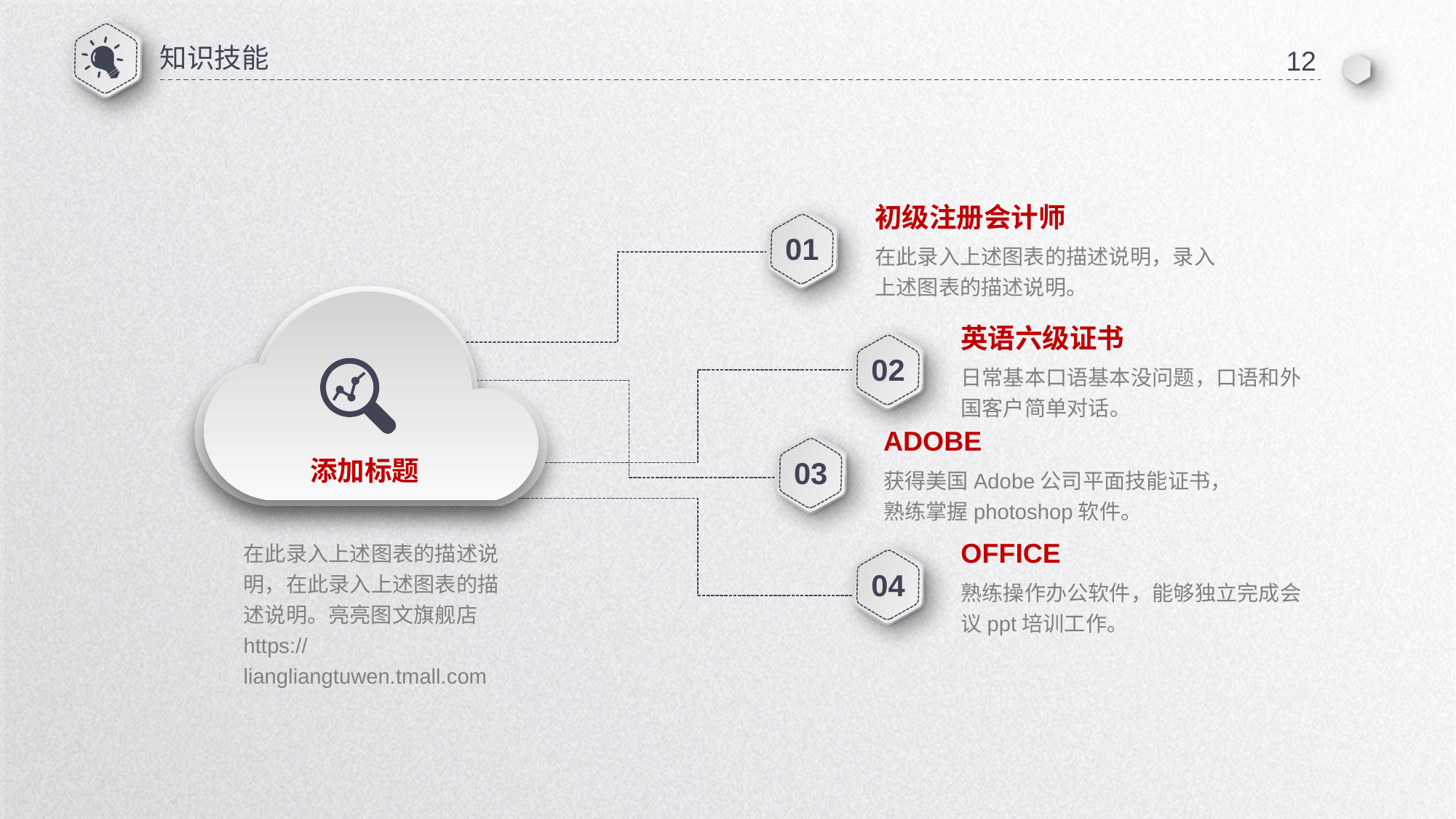

知识技能
12

初级注册会计师

01
在此录入上述图表的描述说明，录入上述图表的描述说明。

英语六级证书

02
日常基本口语基本没问题，口语和外国客户简单对话。

ADOBE

03
添加标题
获得美国Adobe公司平面技能证书，熟练掌握photoshop软件。
在此录入上述图表的描述说明，在此录入上述图表的描述说明。亮亮图文旗舰店https://liangliangtuwen.tmall.com
OFFICE

04
熟练操作办公软件，能够独立完成会议ppt培训工作。
延时符